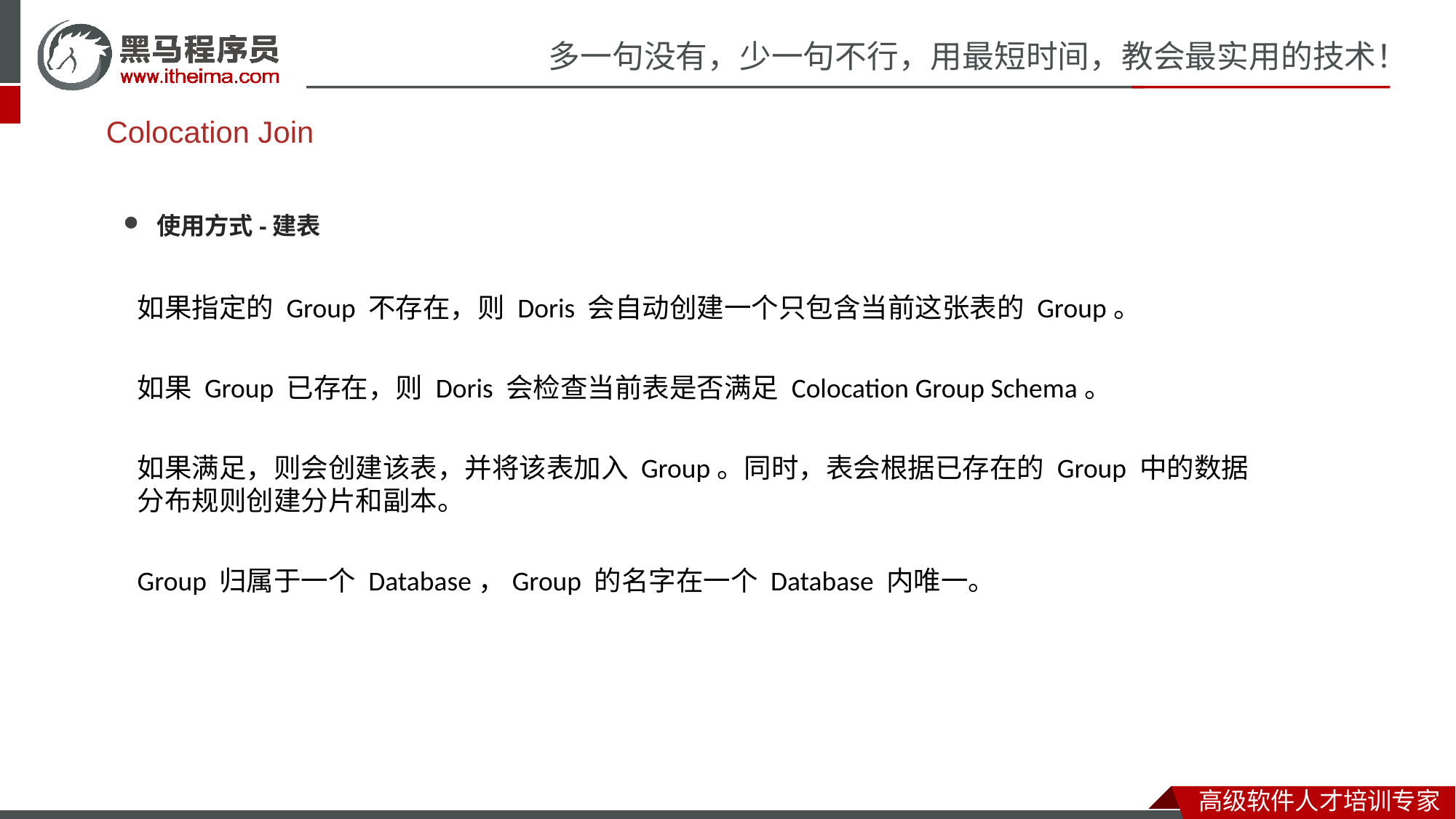

# Colocation Join
使用方式-建表
如果指定的 Group 不存在，则 Doris 会自动创建一个只包含当前这张表的 Group。
如果 Group 已存在，则 Doris 会检查当前表是否满足 Colocation Group Schema。
如果满足，则会创建该表，并将该表加入 Group。同时，表会根据已存在的 Group 中的数据分布规则创建分片和副本。
Group 归属于一个 Database，Group 的名字在一个 Database 内唯一。